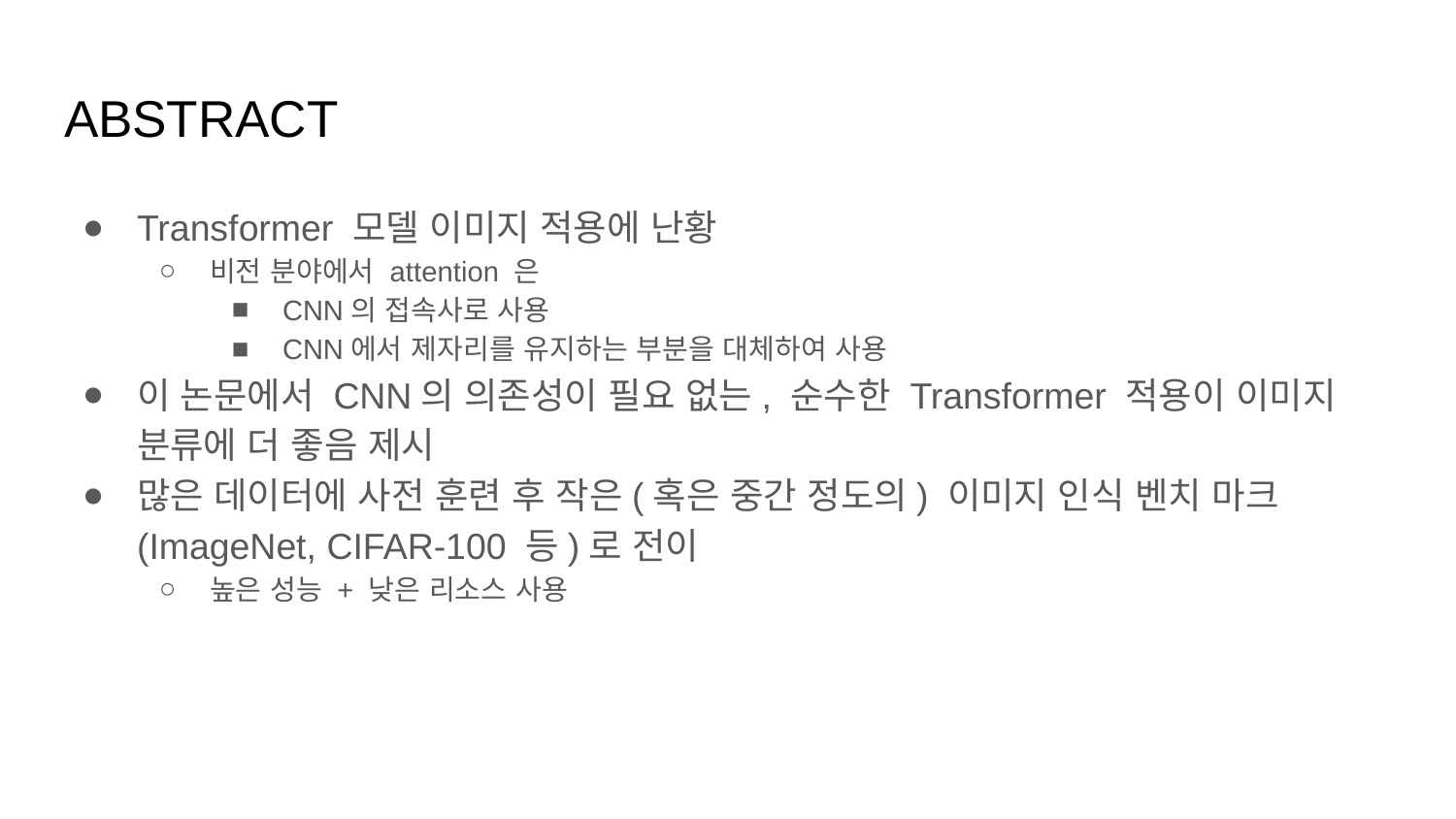

# ABSTRACT
Transformer 모델 이미지 적용에 난황
비전 분야에서 attention 은
CNN의 접속사로 사용
CNN에서 제자리를 유지하는 부분을 대체하여 사용
이 논문에서 CNN의 의존성이 필요 없는, 순수한 Transformer 적용이 이미지 분류에 더 좋음 제시
많은 데이터에 사전 훈련 후 작은(혹은 중간 정도의) 이미지 인식 벤치 마크(ImageNet, CIFAR-100 등)로 전이
높은 성능 + 낮은 리소스 사용